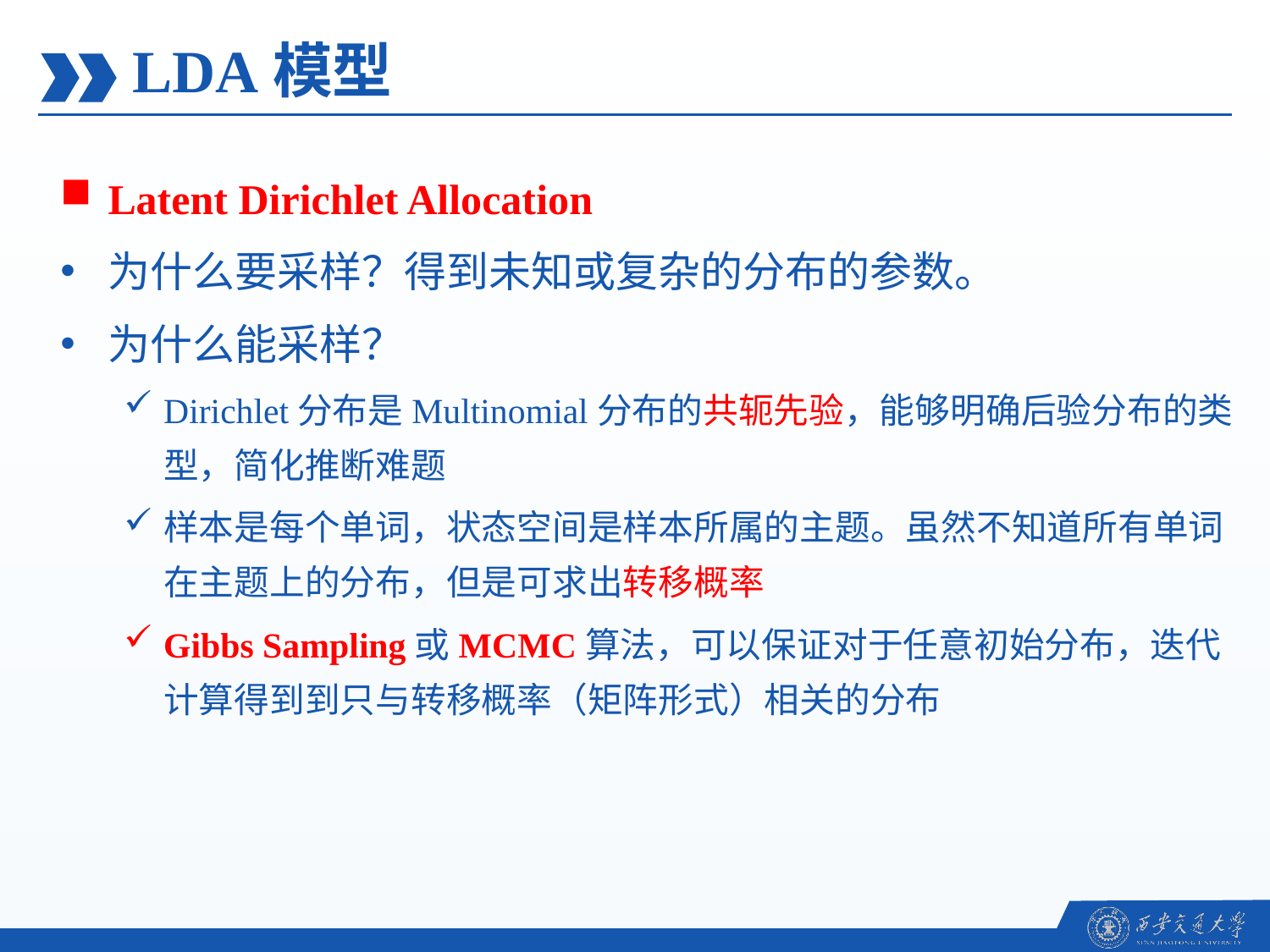

LDA模型
Latent Dirichlet Allocation
为什么要采样？得到未知或复杂的分布的参数。
为什么能采样？
Dirichlet分布是Multinomial分布的共轭先验，能够明确后验分布的类型，简化推断难题
样本是每个单词，状态空间是样本所属的主题。虽然不知道所有单词在主题上的分布，但是可求出转移概率
Gibbs Sampling或MCMC算法，可以保证对于任意初始分布，迭代计算得到到只与转移概率（矩阵形式）相关的分布